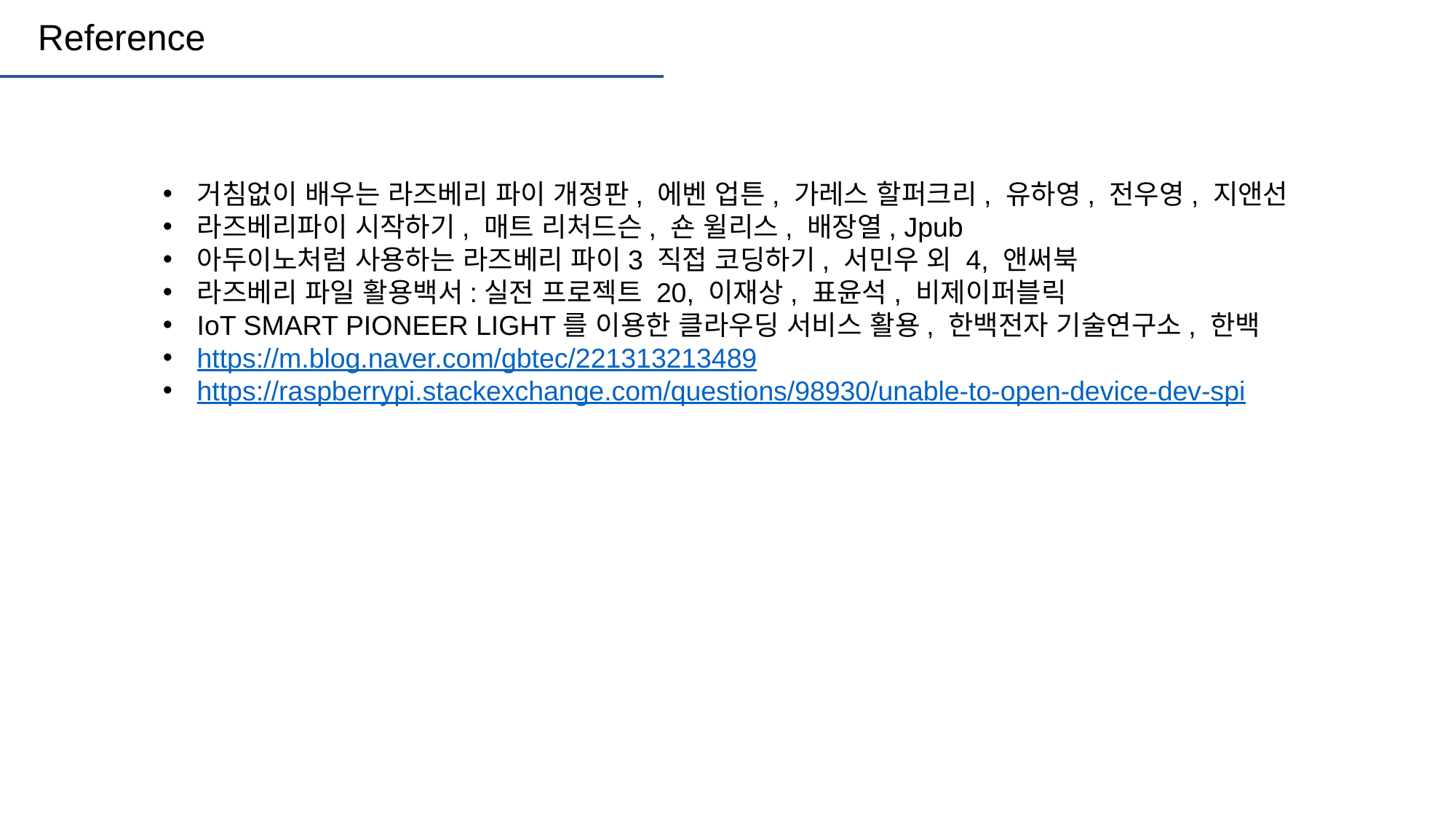

Reference
거침없이 배우는 라즈베리 파이 개정판, 에벤 업튼, 가레스 할퍼크리, 유하영, 전우영, 지앤선
라즈베리파이 시작하기, 매트 리처드슨, 숀 윌리스, 배장열, Jpub
아두이노처럼 사용하는 라즈베리 파이3 직접 코딩하기, 서민우 외 4, 앤써북
라즈베리 파일 활용백서:실전 프로젝트 20, 이재상, 표윤석, 비제이퍼블릭
IoT SMART PIONEER LIGHT를 이용한 클라우딩 서비스 활용, 한백전자 기술연구소, 한백
https://m.blog.naver.com/gbtec/221313213489
https://raspberrypi.stackexchange.com/questions/98930/unable-to-open-device-dev-spi